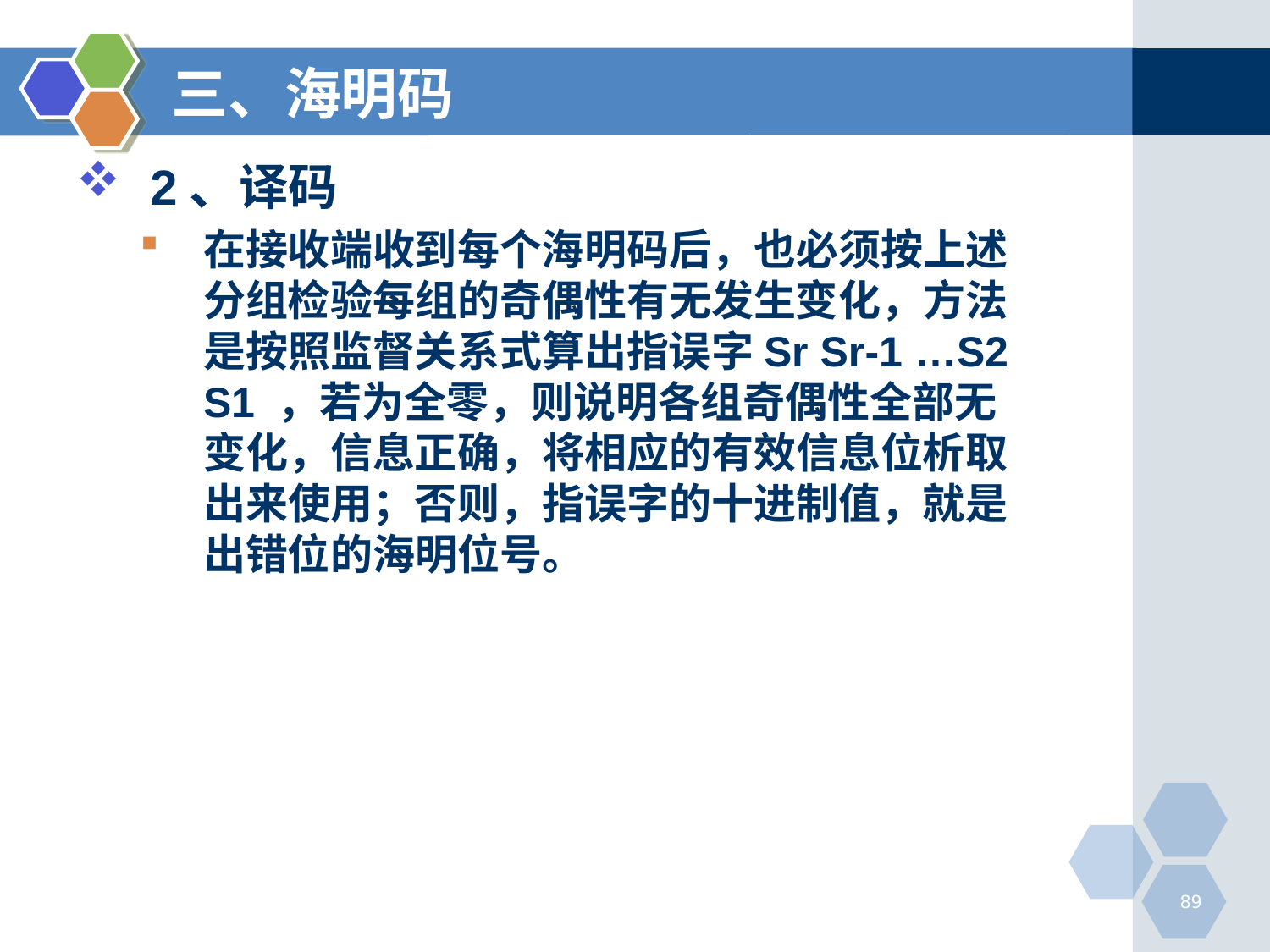

# 三、海明码
2、译码
在接收端收到每个海明码后，也必须按上述分组检验每组的奇偶性有无发生变化，方法是按照监督关系式算出指误字Sr Sr-1 …S2 S1 ，若为全零，则说明各组奇偶性全部无变化，信息正确，将相应的有效信息位析取出来使用；否则，指误字的十进制值，就是出错位的海明位号。
89